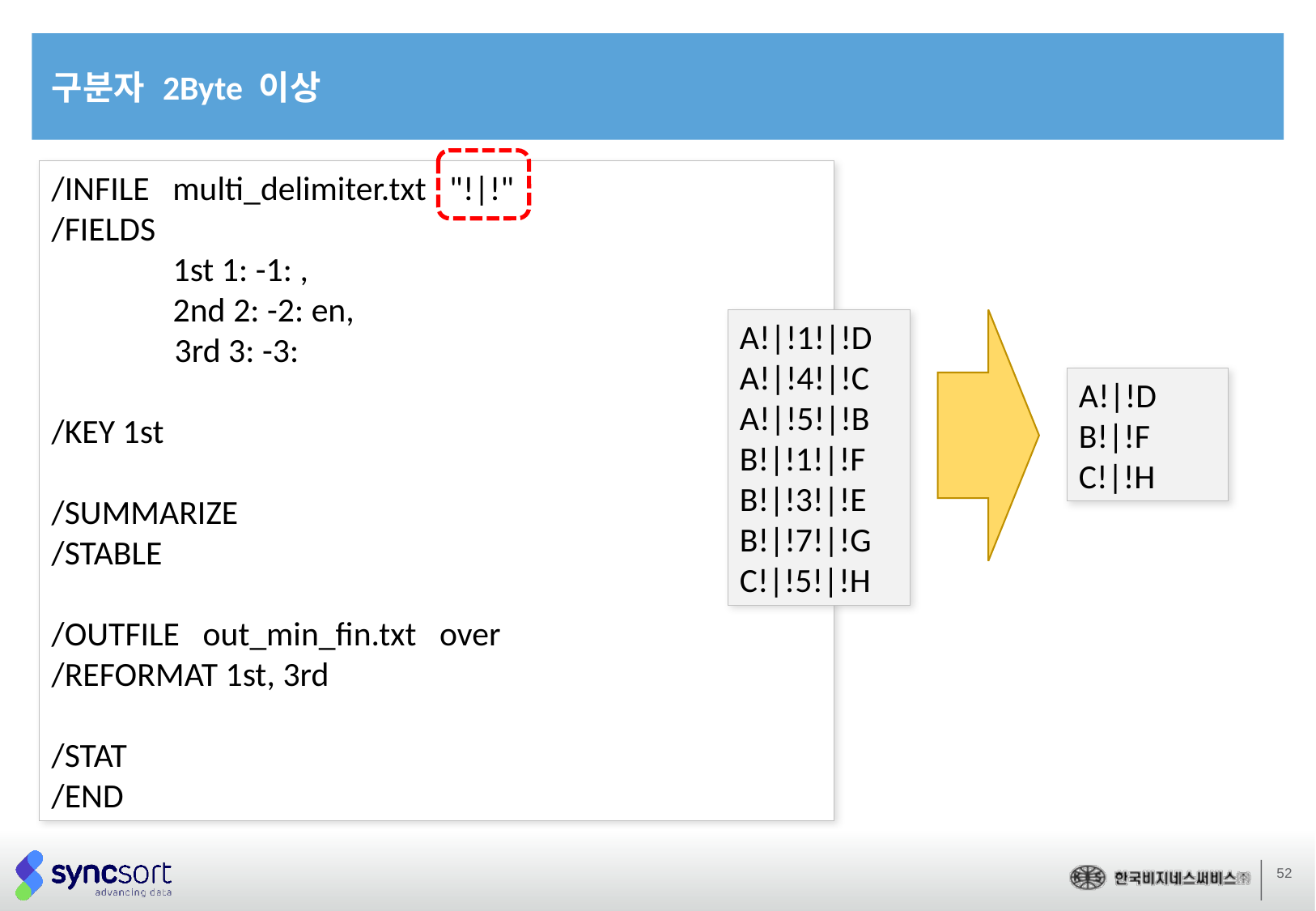

구분자 2Byte 이상

/INFILE   multi_delimiter.txt   "!|!"
/FIELDS
	1st 1: -1: ,
	2nd 2: -2: en,
                3rd 3: -3:

/KEY 1st

/SUMMARIZE
/STABLE

/OUTFILE   out_min_fin.txt   over
/REFORMAT 1st, 3rd

/STAT
/END
A!|!1!|!D
A!|!4!|!C
A!|!5!|!B
B!|!1!|!F
B!|!3!|!E
B!|!7!|!G
C!|!5!|!H

A!|!D
B!|!F
C!|!H